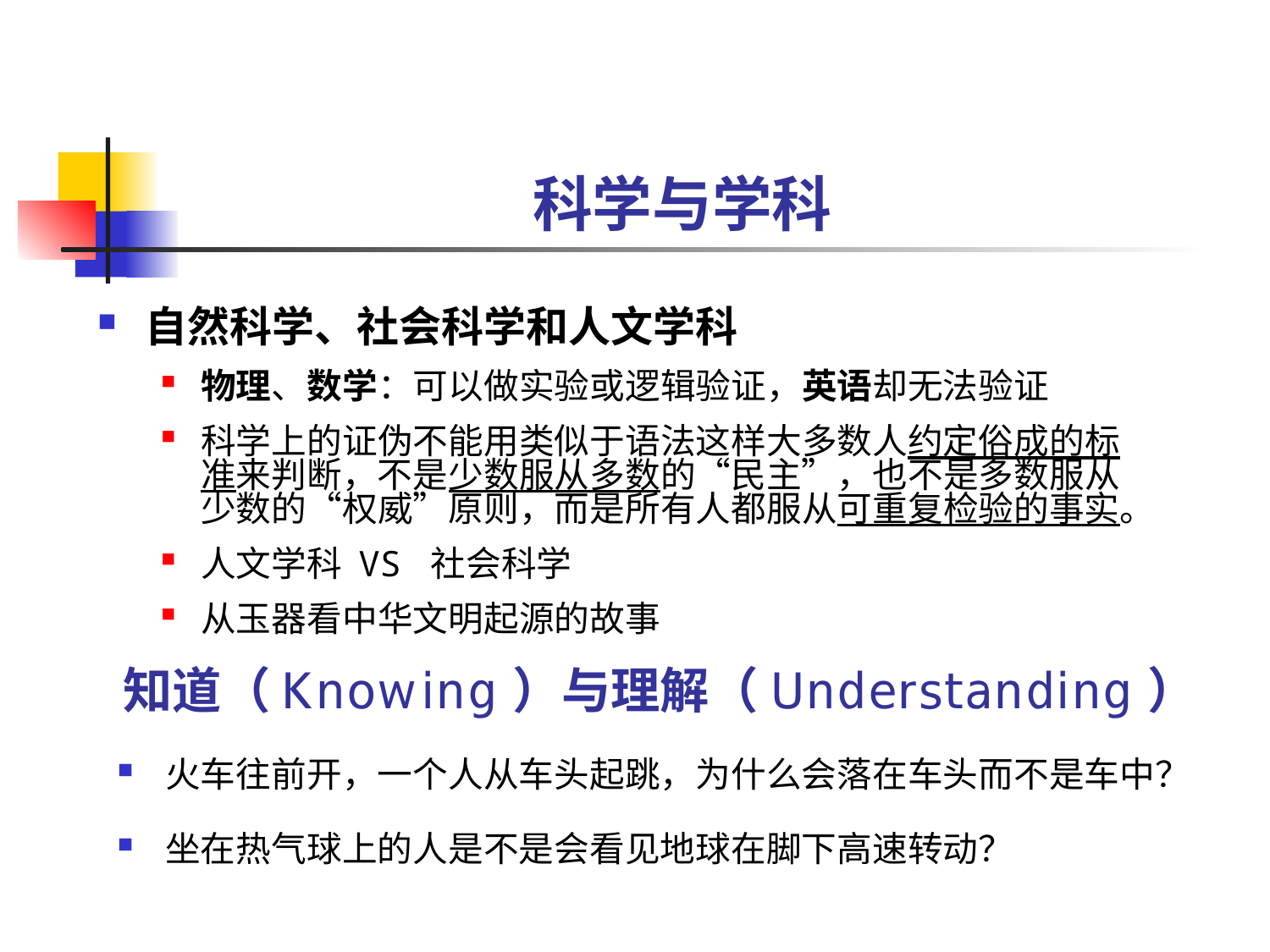

# 科学与学科

自然科学、社会科学和人文学科
物理、数学：可以做实验或逻辑验证，英语却无法验证
科学上的证伪不能用类似于语法这样大多数人约定俗成的标准来判断，不是少数服从多数的“民主”，也不是多数服从少数的“权威”原则，而是所有人都服从可重复检验的事实。
人文学科 VS 社会科学
从玉器看中华文明起源的故事
知道（Knowing）与理解（Understanding）
火车往前开，一个人从车头起跳，为什么会落在车头而不是车中？
坐在热气球上的人是不是会看见地球在脚下高速转动？